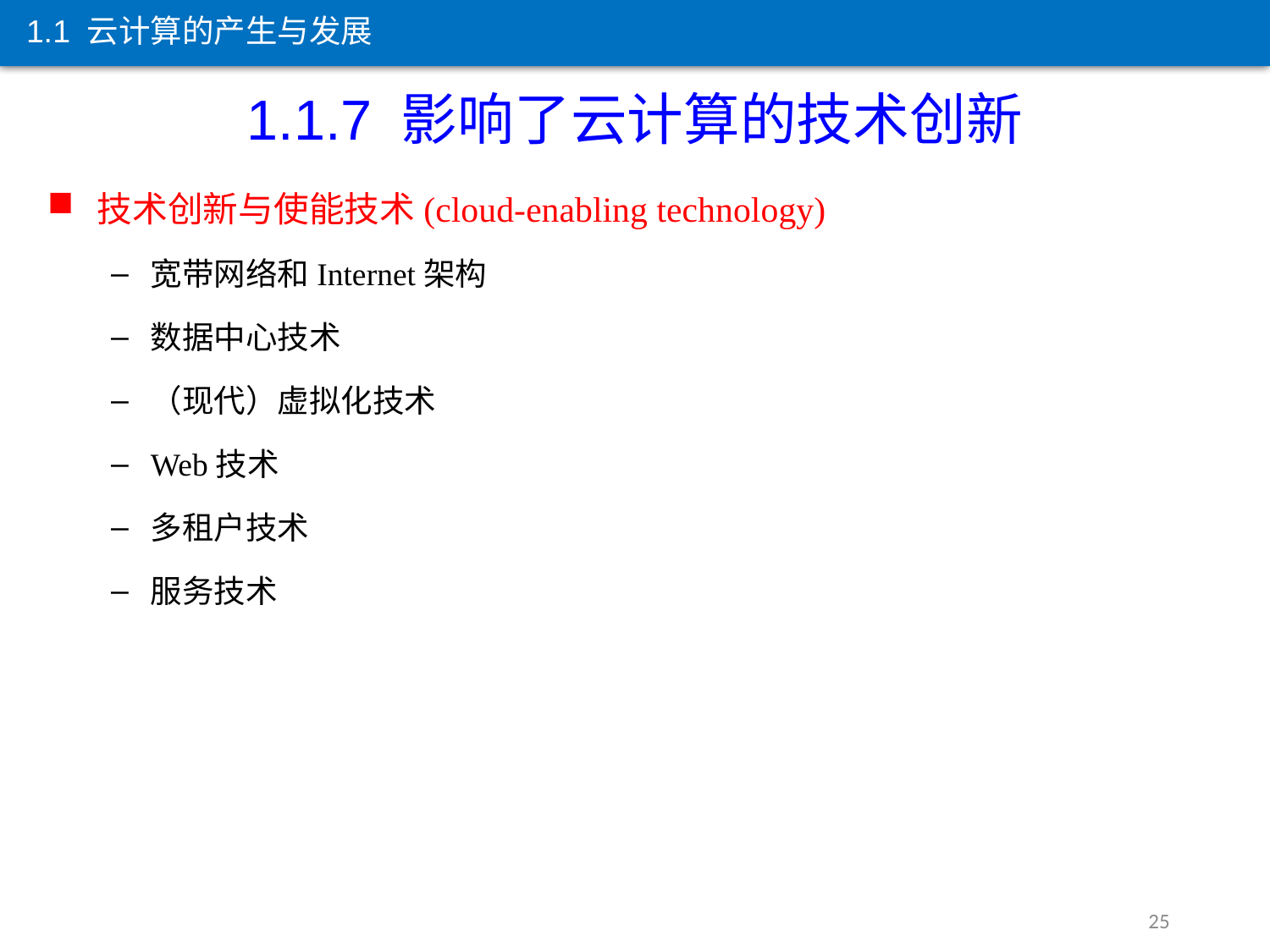

1.1 云计算的产生与发展
1.1.7 影响了云计算的技术创新
技术创新与使能技术(cloud-enabling technology)
宽带网络和Internet架构
数据中心技术
（现代）虚拟化技术
Web技术
多租户技术
服务技术
25